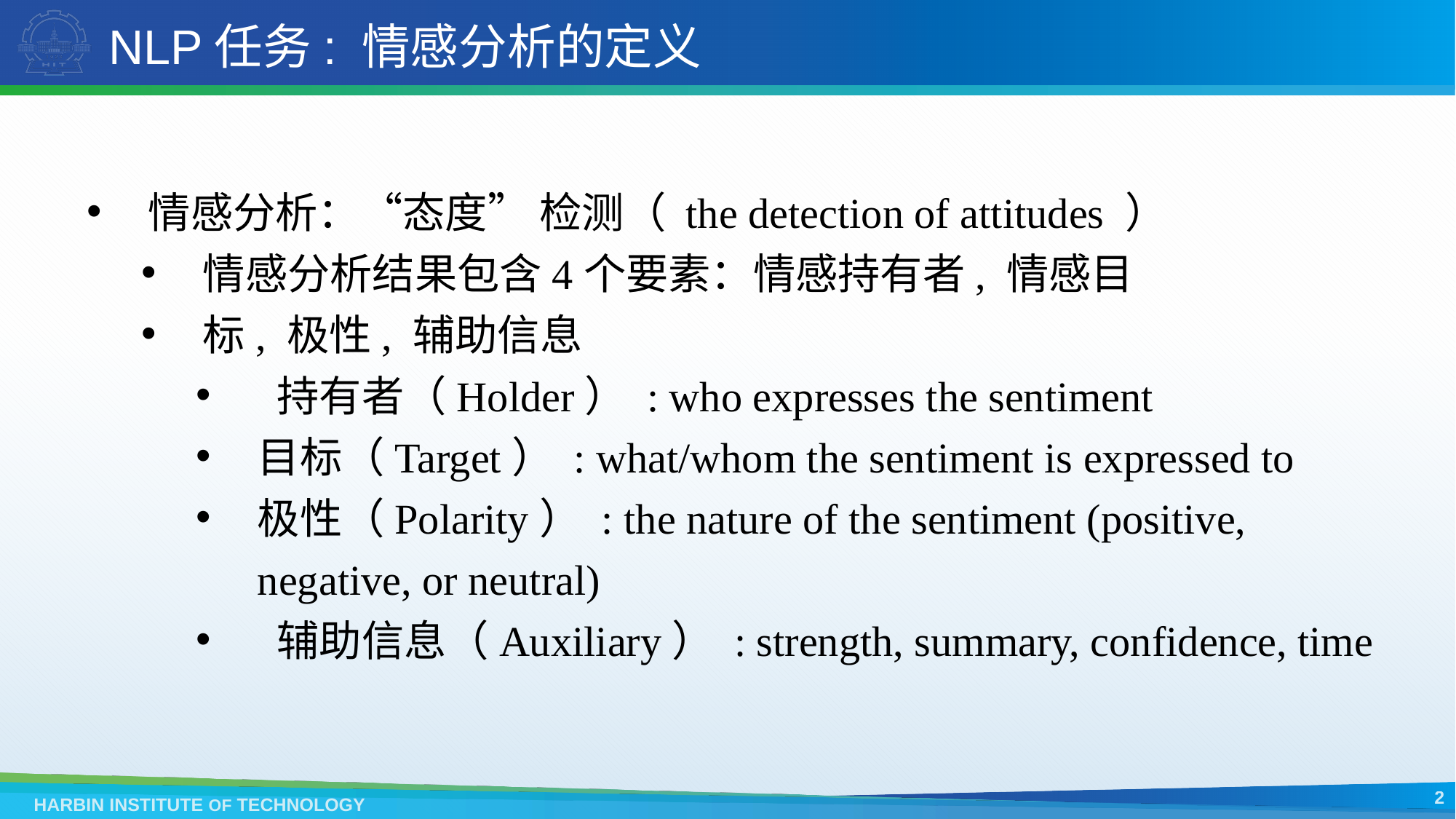

# NLP任务: 情感分析的定义
情感分析：“态度” 检测（ the detection of attitudes ）
情感分析结果包含4个要素：情感持有者, 情感目
标, 极性, 辅助信息
 持有者（Holder） : who expresses the sentiment
目标（Target） : what/whom the sentiment is expressed to
极性（Polarity） : the nature of the sentiment (positive, negative, or neutral)
 辅助信息（Auxiliary） : strength, summary, confidence, time

2
HARBIN INSTITUTE OF TECHNOLOGY